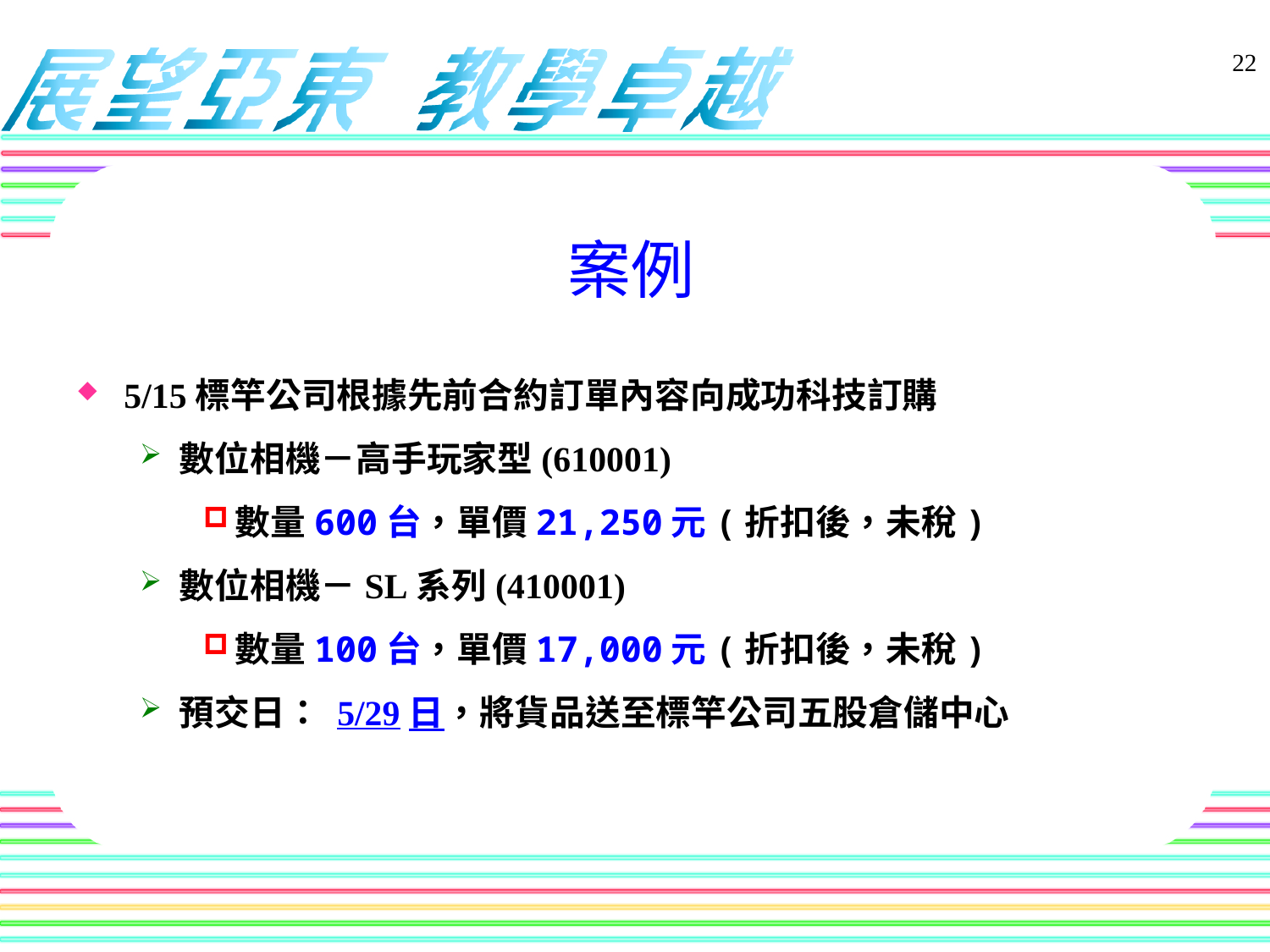

22
# 案例
5/15標竿公司根據先前合約訂單內容向成功科技訂購
數位相機－高手玩家型(610001)
數量600台，單價21,250元(折扣後，未稅)
數位相機－SL系列(410001)
數量100台，單價17,000元(折扣後，未稅)
預交日： 5/29日，將貨品送至標竿公司五股倉儲中心